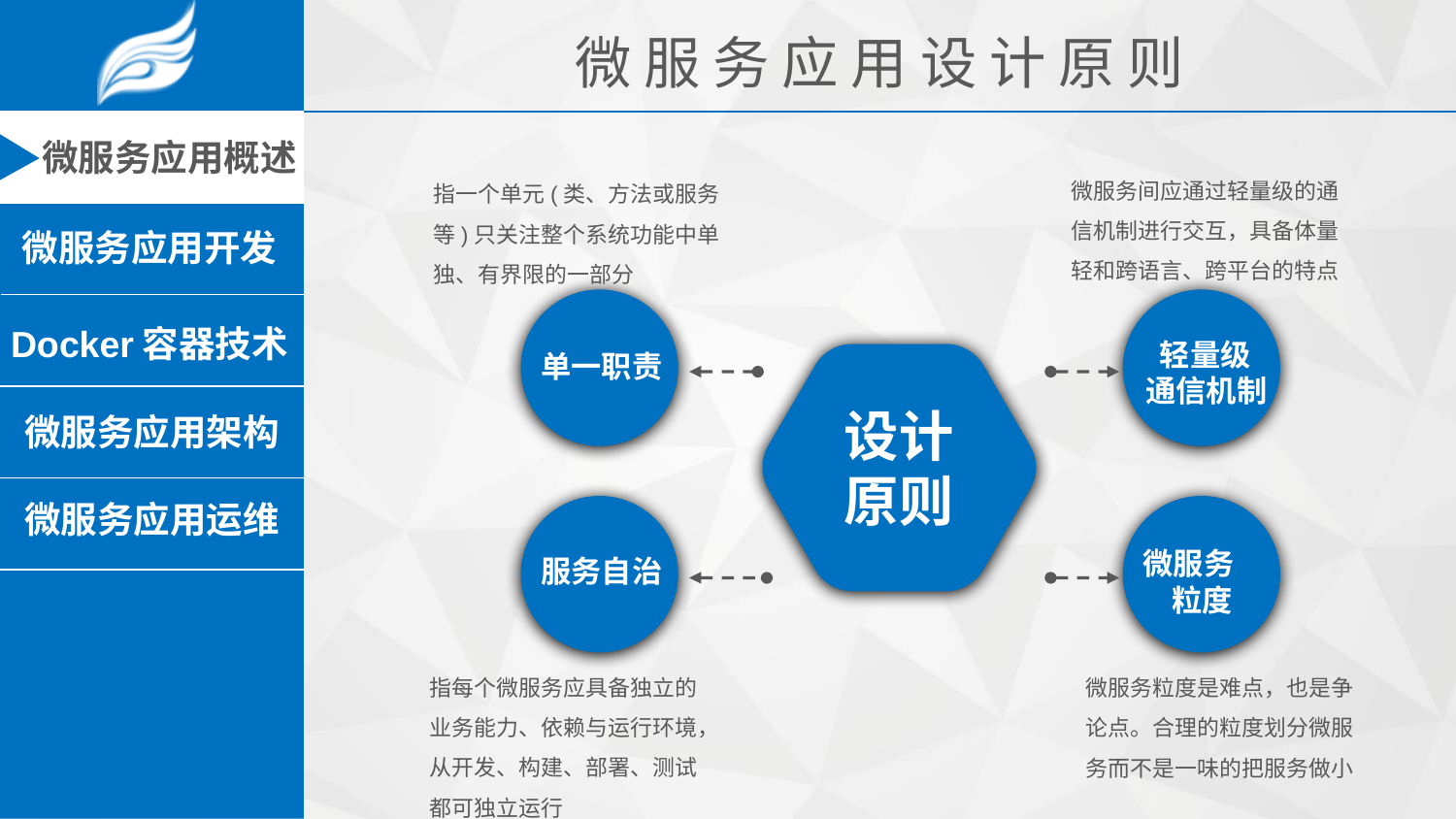

微 服 务 应 用 设 计 原 则
微服务间应通过轻量级的通信机制进行交互，具备体量轻和跨语言、跨平台的特点
指一个单元(类、方法或服务等)只关注整个系统功能中单独、有界限的一部分

 轻量级
通信机制
单一职责

设计
原则

微服务     粒度
服务自治

指每个微服务应具备独立的业务能力、依赖与运行环境，从开发、构建、部署、测试都可独立运行
微服务粒度是难点，也是争论点。合理的粒度划分微服务而不是一味的把服务做小